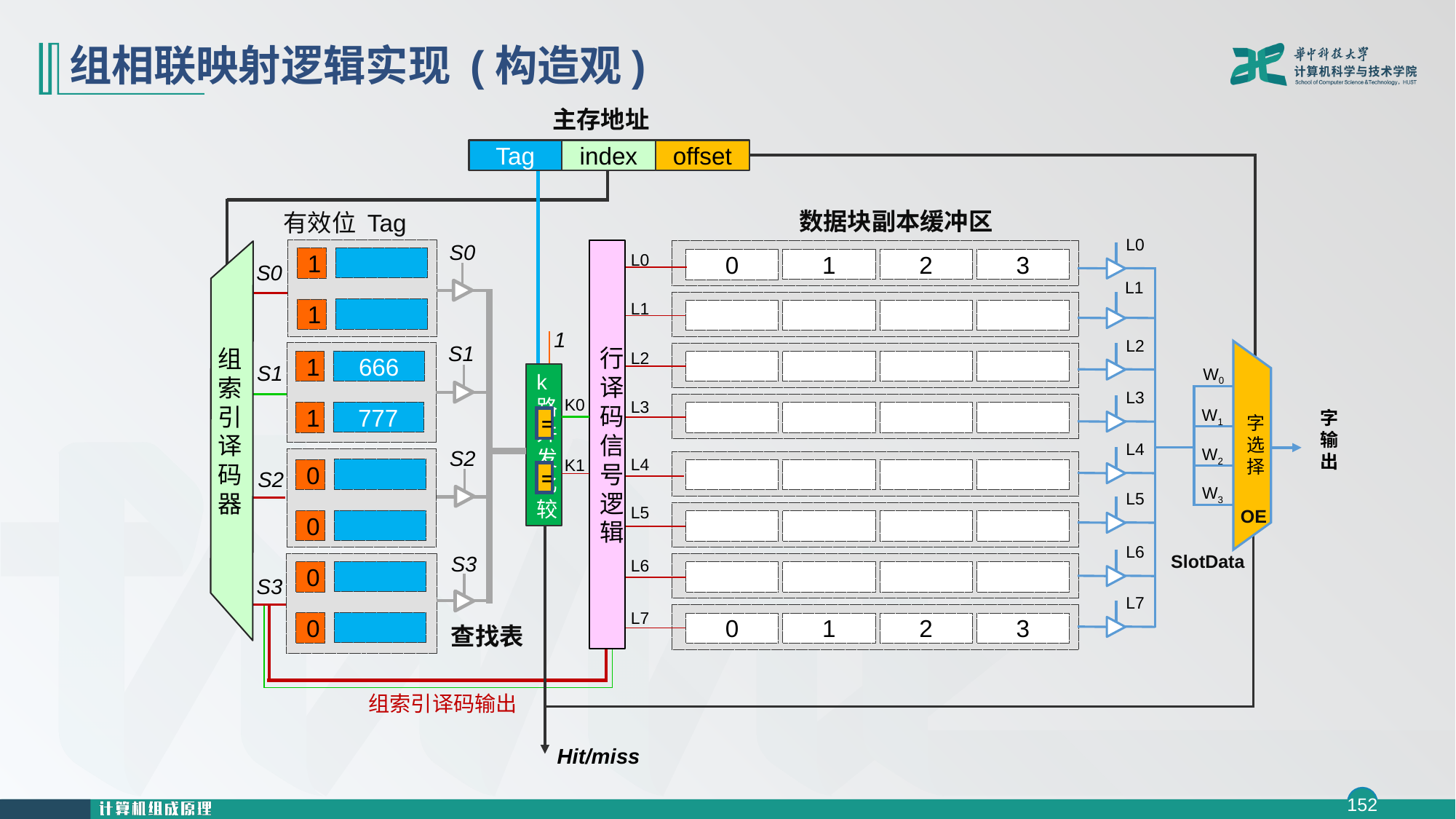

# 组相联映射逻辑实现 (构造观)
主存地址
Tag
index
offset
1
有效位 Tag

1

1

666
1
777
1

0

0

0

0
数据块副本缓冲区
L0

L1

L2

字选择
W0
L3

W1
L4

字输出
W2
W3
L5

OE
L6

SlotData
L7

S0

S1

S2

S3

行译码
信号逻辑

0
1
2
3
L0
L1
L2
L3
L4
L5
L6
L7
S0
S1
S2
S3

组索引译码器

k路并发比较

K0
K1

=
=

Hit/miss

组索引译码输出

0
1
2
3
查找表